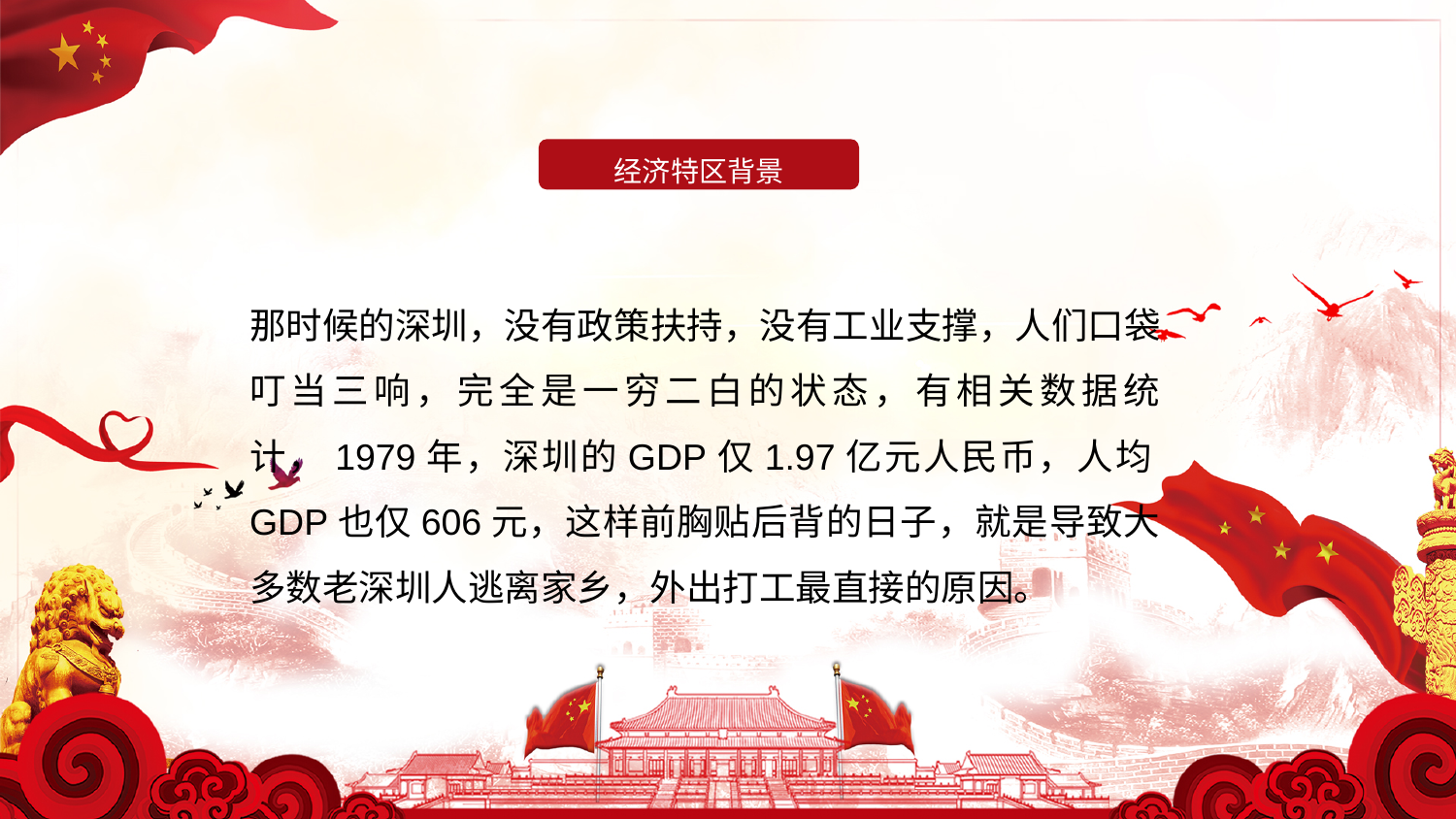

经济特区背景

那时候的深圳，没有政策扶持，没有工业支撑，人们口袋叮当三响，完全是一穷二白的状态，有相关数据统计，1979年，深圳的GDP仅1.97亿元人民币，人均GDP也仅606元，这样前胸贴后背的日子，就是导致大多数老深圳人逃离家乡，外出打工最直接的原因。